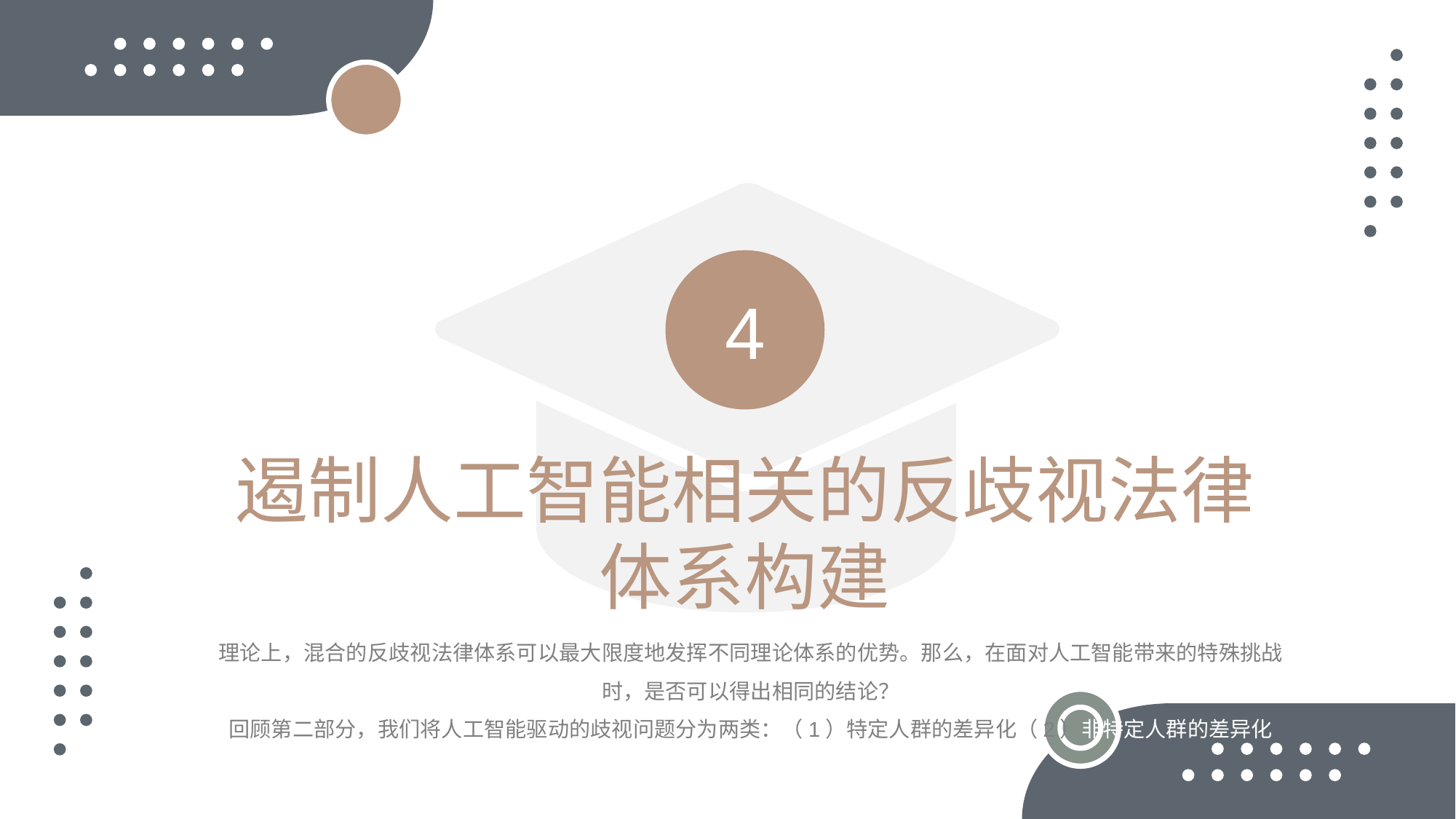

4
遏制人工智能相关的反歧视法律
体系构建

理论上，混合的反歧视法律体系可以最大限度地发挥不同理论体系的优势。那么，在面对人工智能带来的特殊挑战时，是否可以得出相同的结论？
回顾第二部分，我们将人工智能驱动的歧视问题分为两类：（1）特定人群的差异化（2）非特定人群的差异化